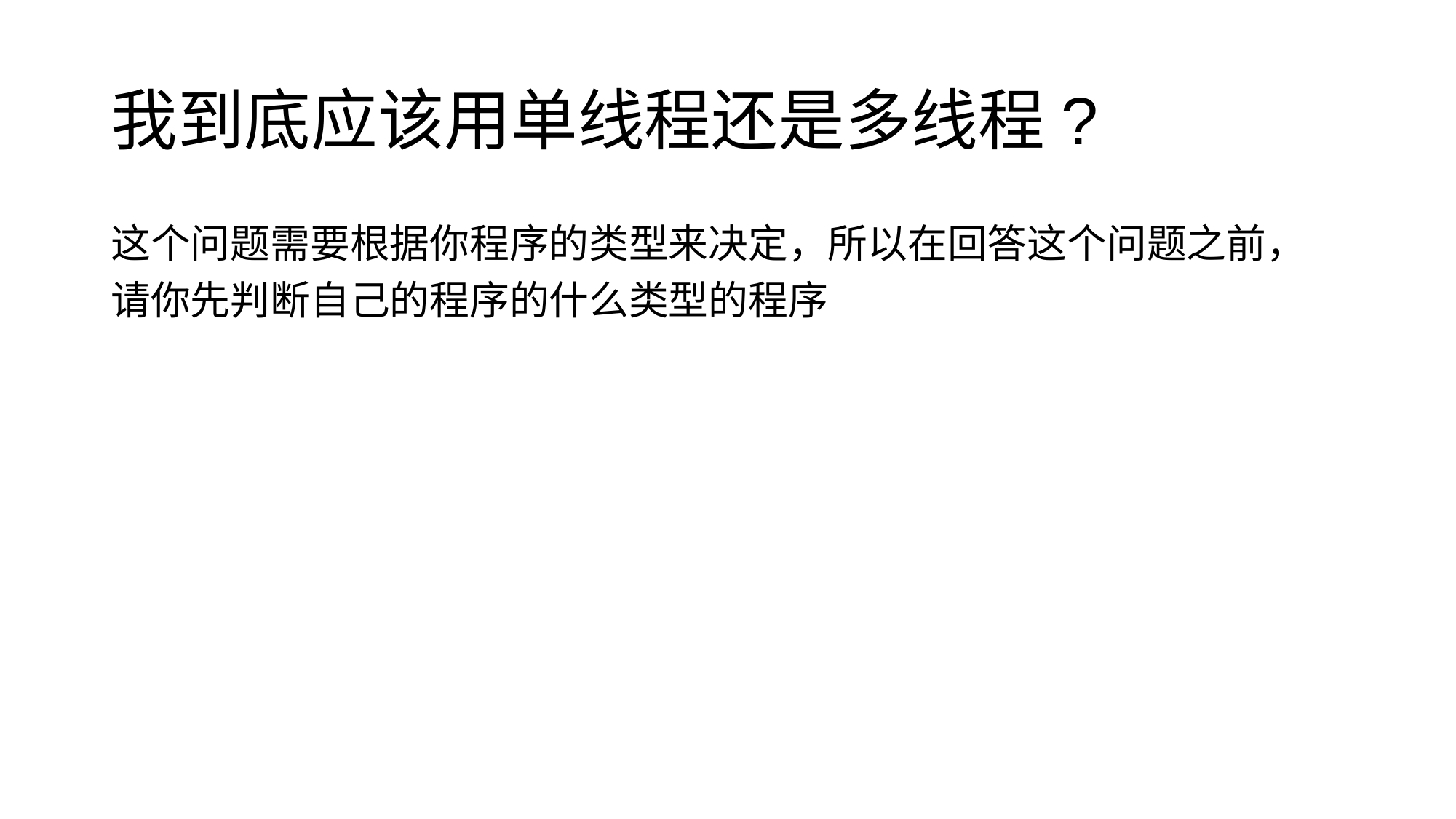

# 我到底应该用单线程还是多线程?
这个问题需要根据你程序的类型来决定，所以在回答这个问题之前，
请你先判断自己的程序的什么类型的程序